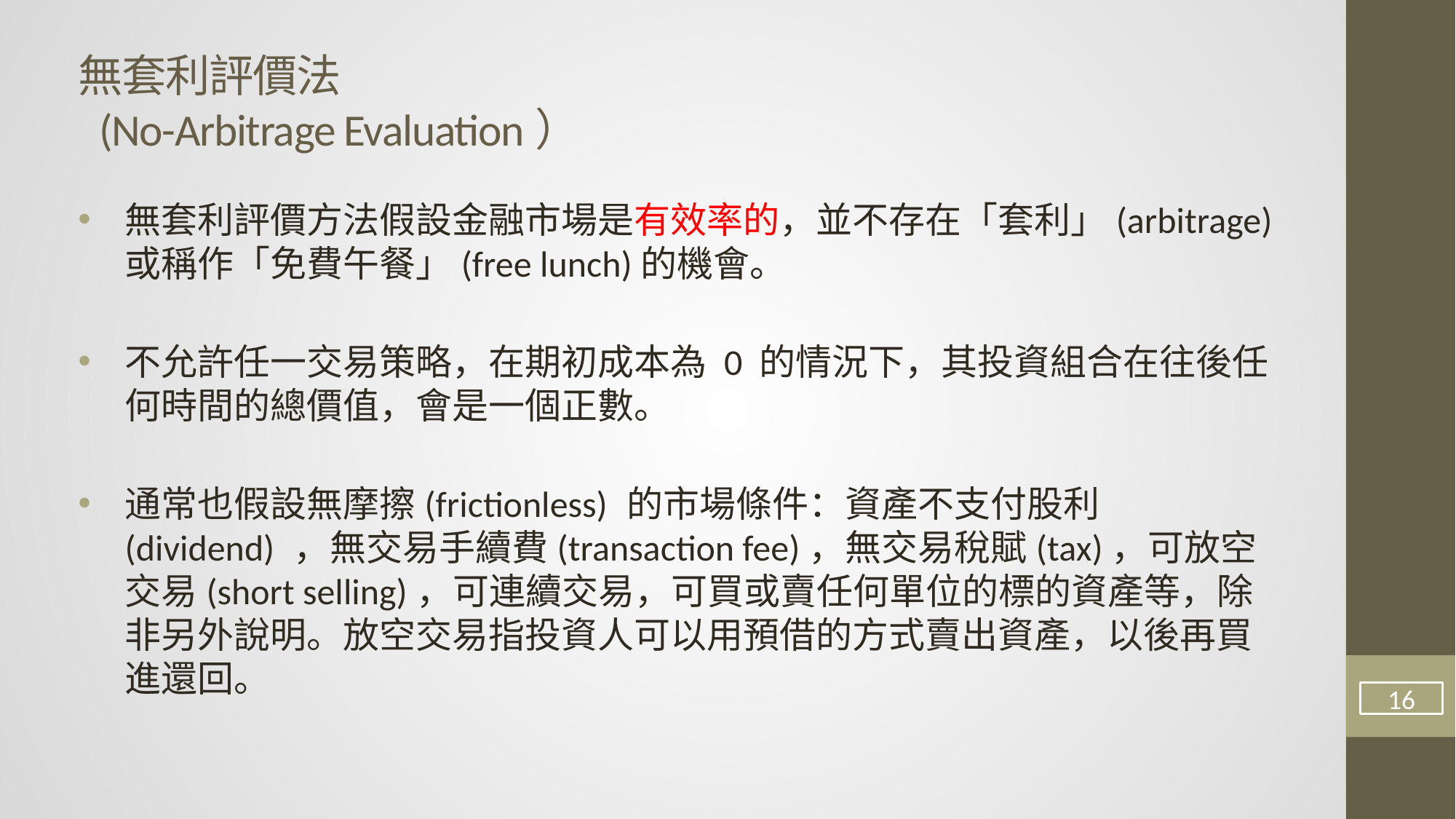

# 無套利評價法 (No-Arbitrage Evaluation）
無套利評價方法假設金融市場是有效率的，並不存在「套利」(arbitrage)或稱作「免費午餐」(free lunch)的機會。
不允許任一交易策略，在期初成本為 0 的情況下，其投資組合在往後任何時間的總價值，會是一個正數。
通常也假設無摩擦(frictionless) 的市場條件：資產不支付股利(dividend) ，無交易手續費(transaction fee)，無交易稅賦(tax)，可放空交易(short selling)，可連續交易，可買或賣任何單位的標的資產等，除非另外說明。放空交易指投資人可以用預借的方式賣出資產，以後再買進還回。
16